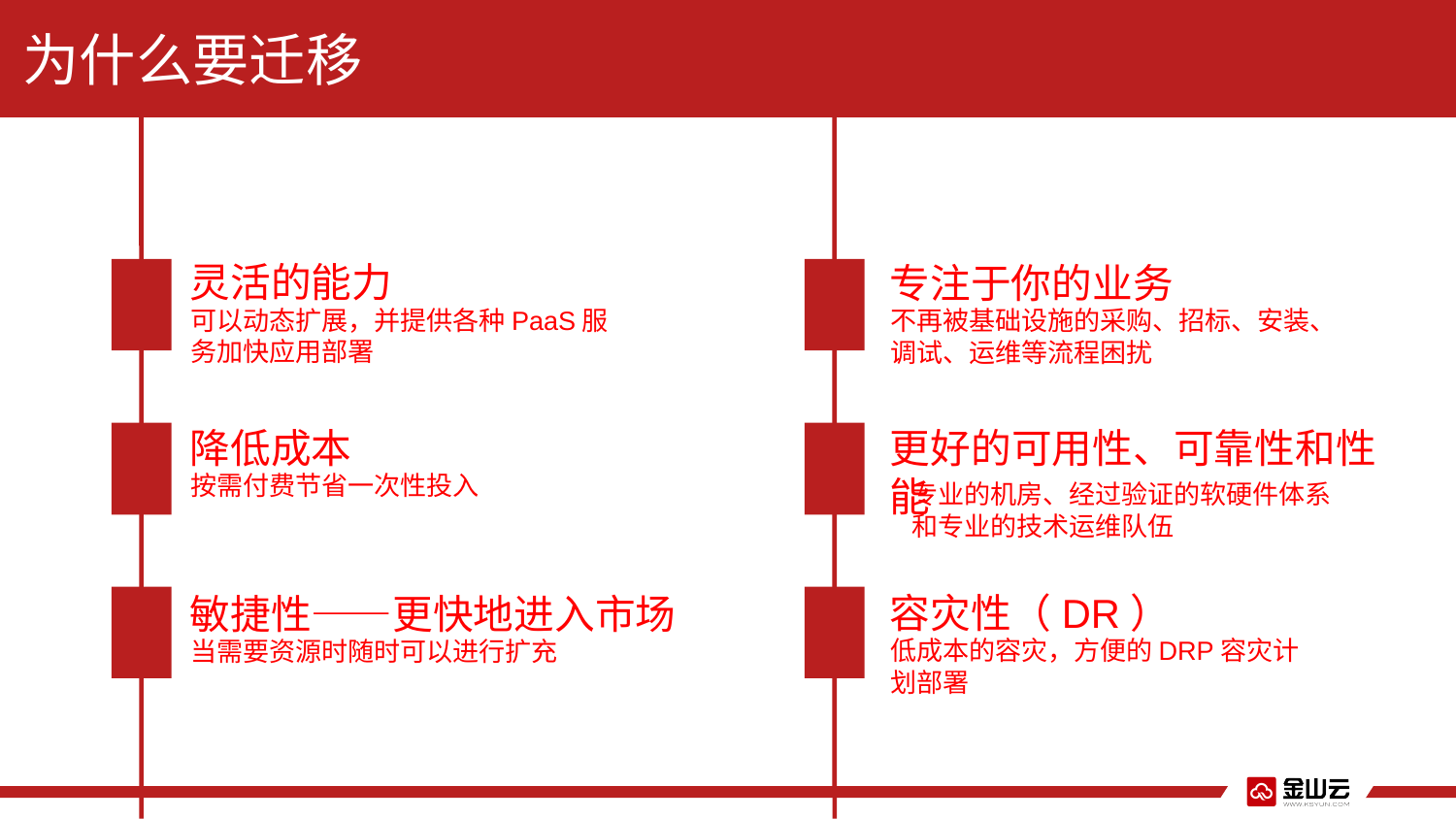

为什么要迁移

灵活的能力
专注于你的业务

可以动态扩展，并提供各种PaaS服务加快应用部署
不再被基础设施的采购、招标、安装、调试、运维等流程困扰
降低成本
更好的可用性、可靠性和性能

按需付费节省一次性投入
专业的机房、经过验证的软硬件体系和专业的技术运维队伍
容灾性（DR）
敏捷性——更快地进入市场

低成本的容灾，方便的DRP容灾计划部署
当需要资源时随时可以进行扩充